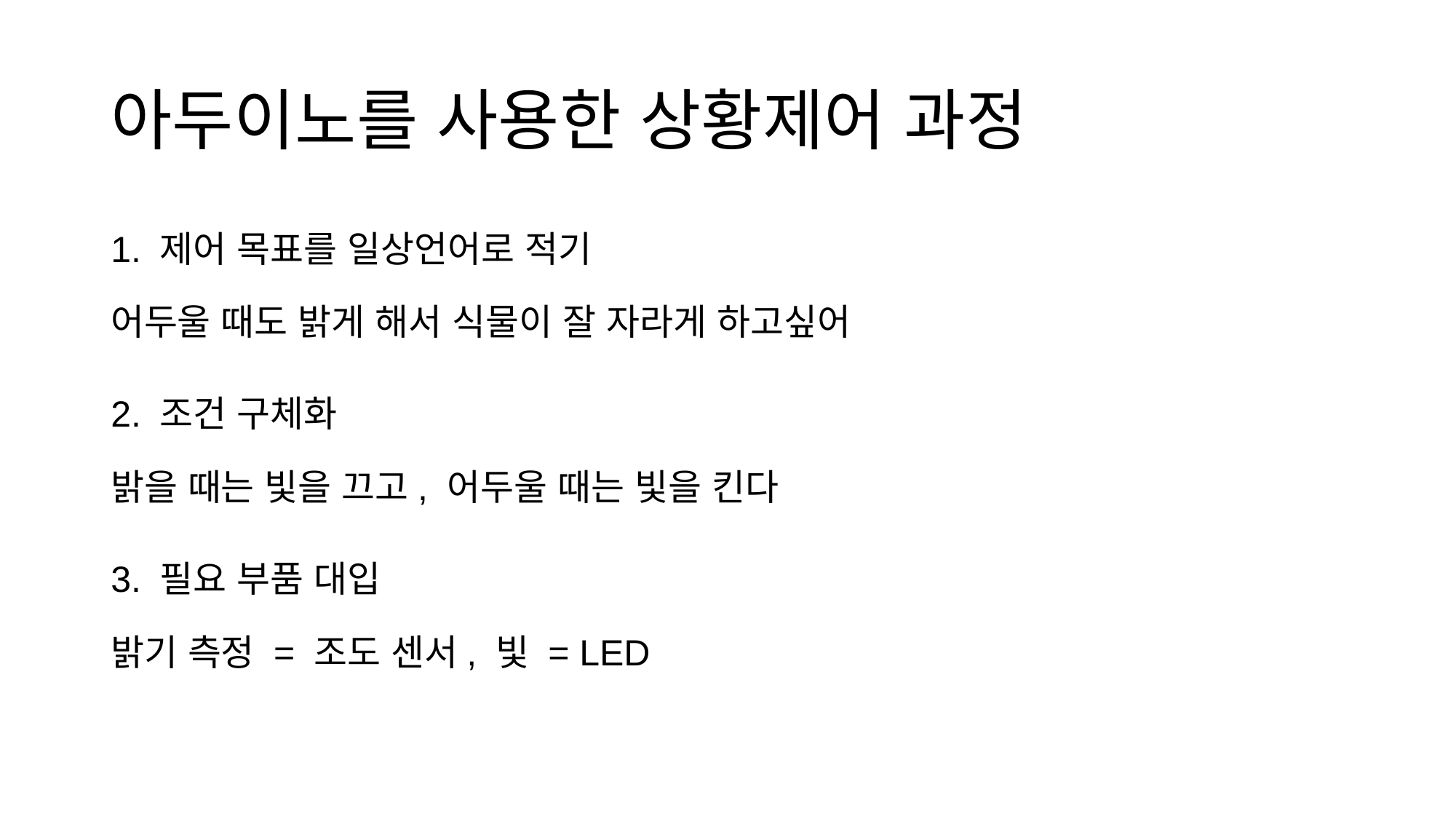

# 아두이노를 사용한 상황제어 과정
1. 제어 목표를 일상언어로 적기
어두울 때도 밝게 해서 식물이 잘 자라게 하고싶어
2. 조건 구체화
밝을 때는 빛을 끄고, 어두울 때는 빛을 킨다
3. 필요 부품 대입
밝기 측정 = 조도 센서, 빛 = LED